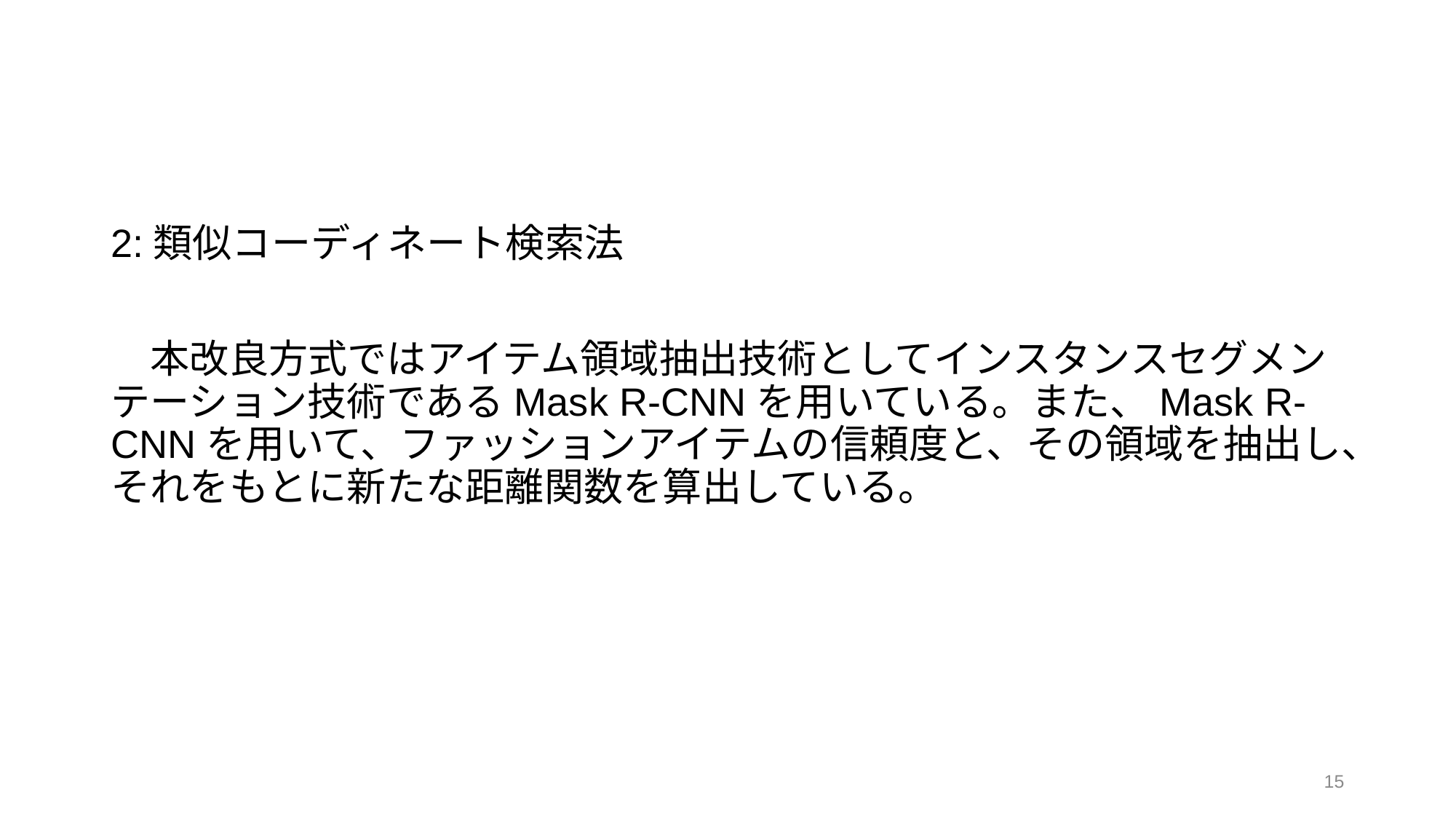

2:類似コーディネート検索法

　本改良方式ではアイテム領域抽出技術としてインスタンスセグメンテーション技術であるMask R-CNNを用いている。また、Mask R-CNNを用いて、ファッションアイテムの信頼度と、その領域を抽出し、それをもとに新たな距離関数を算出している。
15